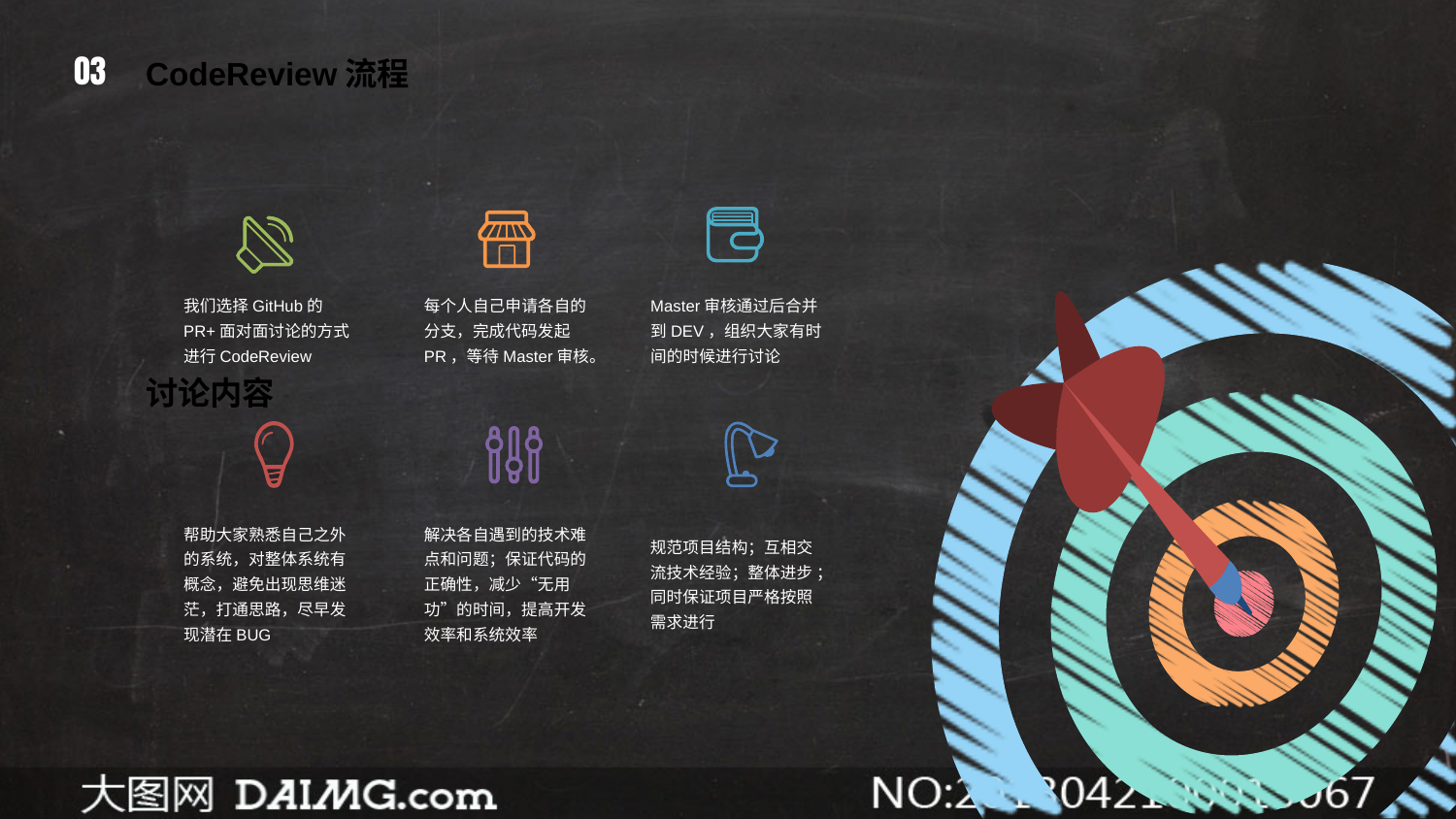

03
CodeReview流程

我们选择GitHub的PR+面对面讨论的方式进行CodeReview
每个人自己申请各自的分支，完成代码发起PR，等待Master审核。
Master审核通过后合并到DEV，组织大家有时间的时候进行讨论
讨论内容

帮助大家熟悉自己之外的系统，对整体系统有概念，避免出现思维迷茫，打通思路，尽早发现潜在BUG
解决各自遇到的技术难点和问题；保证代码的正确性，减少“无用功”的时间，提高开发效率和系统效率
规范项目结构；互相交流技术经验；整体进步 ；同时保证项目严格按照需求进行